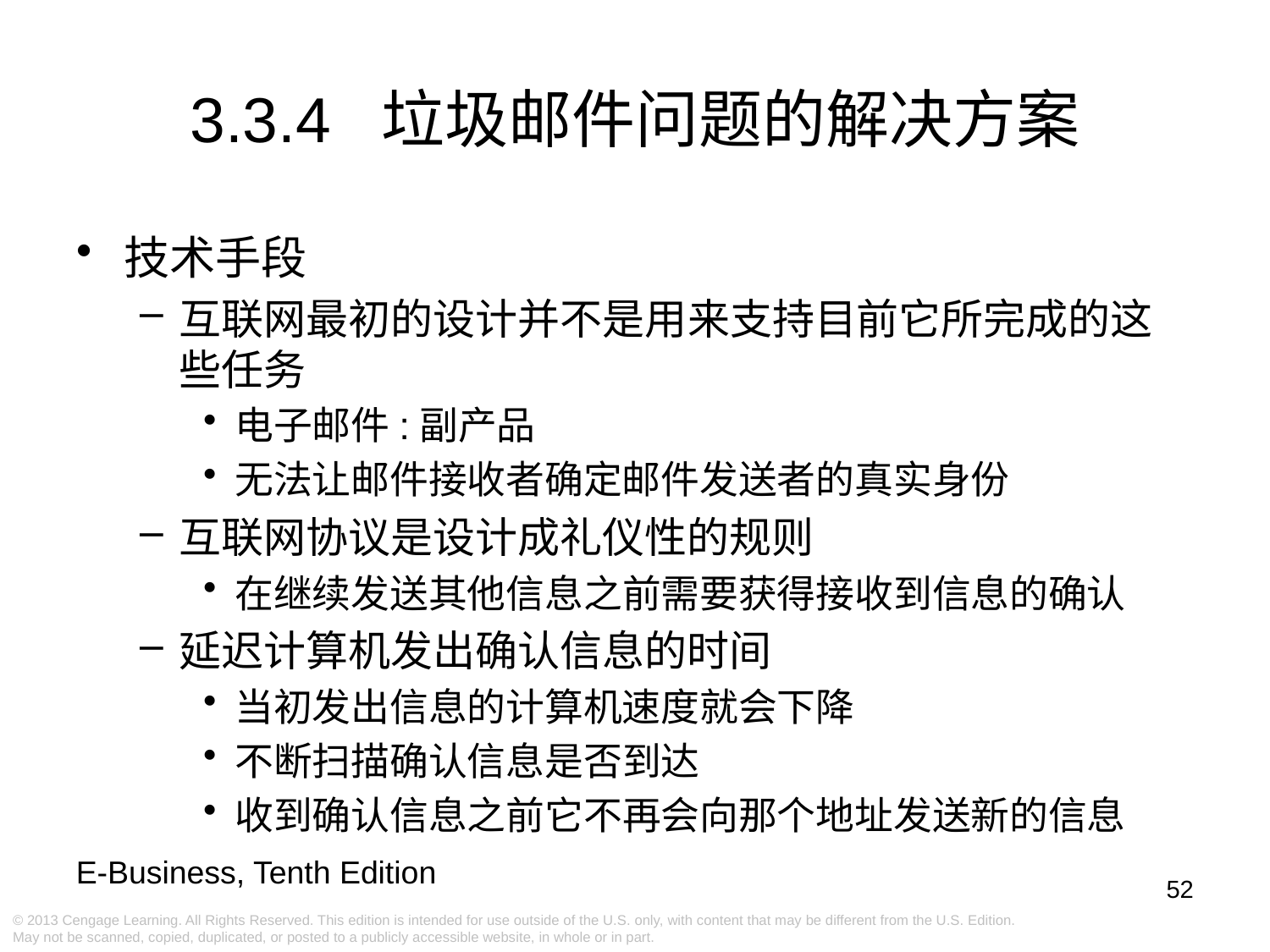

# 3.3.4  垃圾邮件问题的解决方案
技术手段
互联网最初的设计并不是用来支持目前它所完成的这些任务
电子邮件:副产品
无法让邮件接收者确定邮件发送者的真实身份
互联网协议是设计成礼仪性的规则
在继续发送其他信息之前需要获得接收到信息的确认
延迟计算机发出确认信息的时间
当初发出信息的计算机速度就会下降
不断扫描确认信息是否到达
收到确认信息之前它不再会向那个地址发送新的信息
52